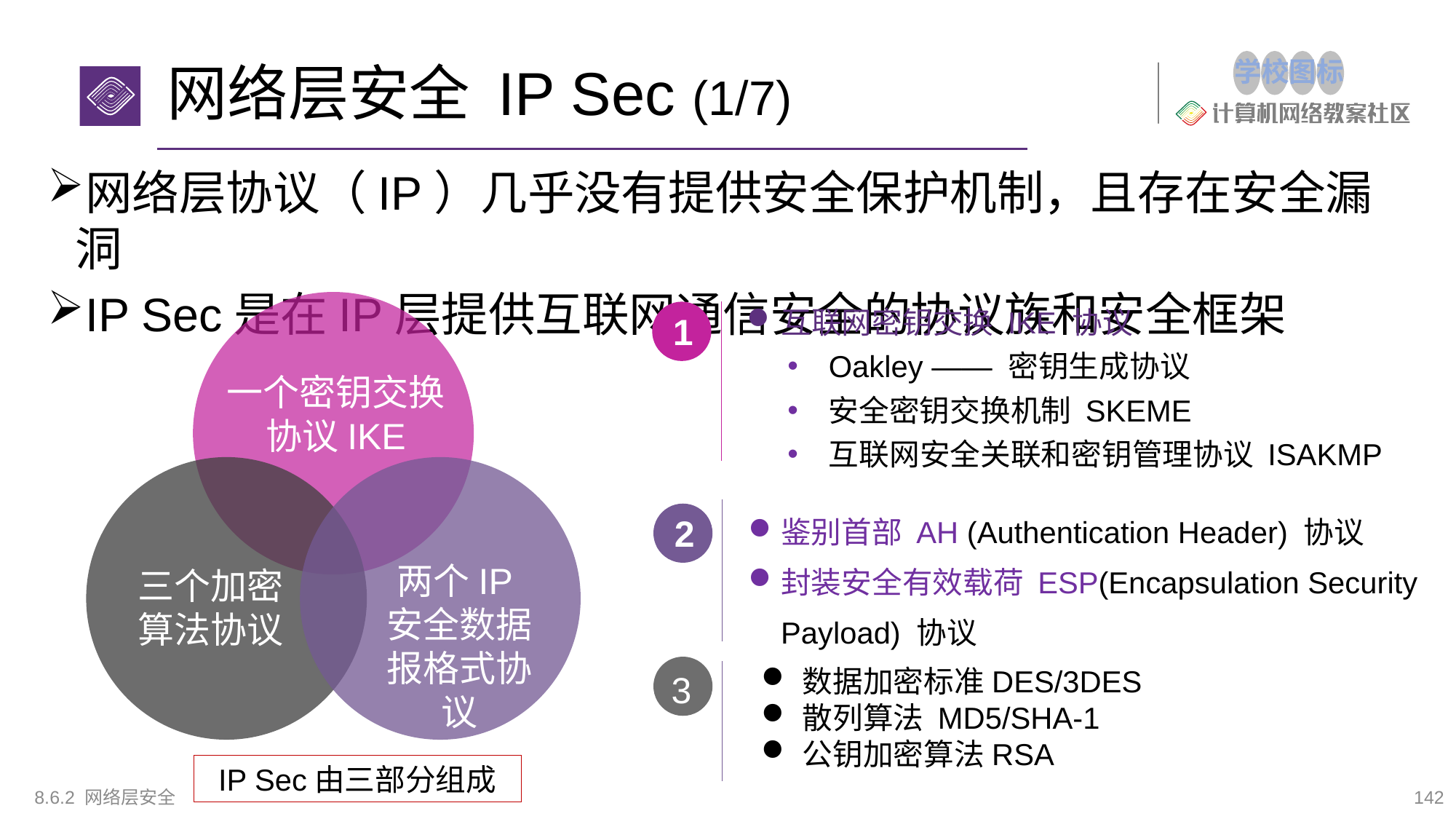

# 网络层安全 IP Sec (1/7)
网络层协议（IP）几乎没有提供安全保护机制，且存在安全漏洞
IP Sec是在IP层提供互联网通信安全的协议族和安全框架
互联网密钥交换 IKE 协议
Oakley —— 密钥生成协议
安全密钥交换机制 SKEME
互联网安全关联和密钥管理协议 ISAKMP

一个密钥交换
协议IKE

两个IP安全数据报格式协议
三个加密算法协议

1
鉴别首部 AH (Authentication Header) 协议
封装安全有效载荷 ESP(Encapsulation Security Payload) 协议

2
数据加密标准DES/3DES
散列算法 MD5/SHA-1
公钥加密算法RSA
3

IP Sec由三部分组成
8.6.2 网络层安全
142